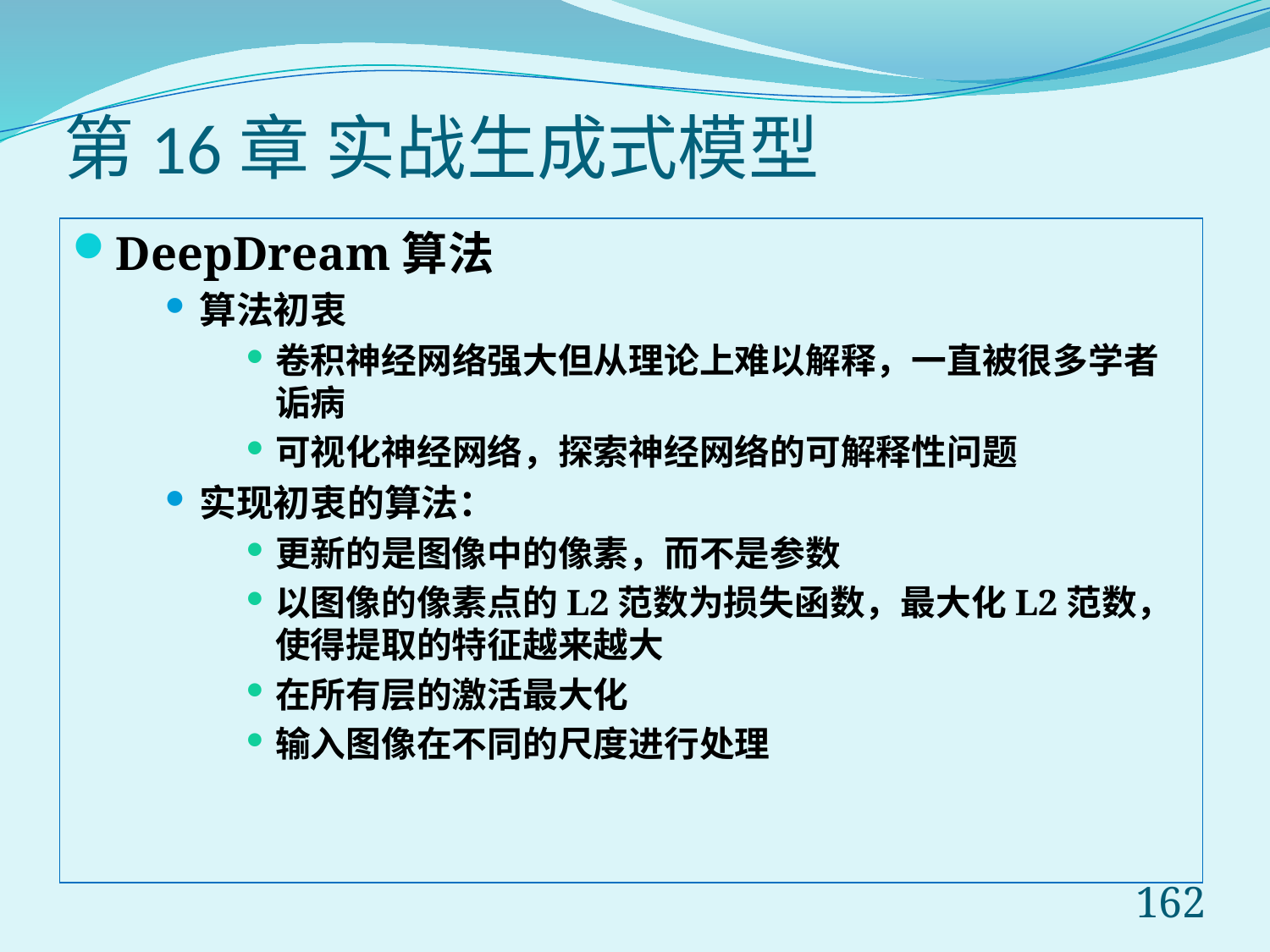

# 第16章 实战生成式模型
DeepDream算法
算法初衷
卷积神经网络强大但从理论上难以解释，一直被很多学者诟病
可视化神经网络，探索神经网络的可解释性问题
实现初衷的算法：
更新的是图像中的像素，而不是参数
以图像的像素点的L2范数为损失函数，最大化L2范数，使得提取的特征越来越大
在所有层的激活最大化
输入图像在不同的尺度进行处理

162